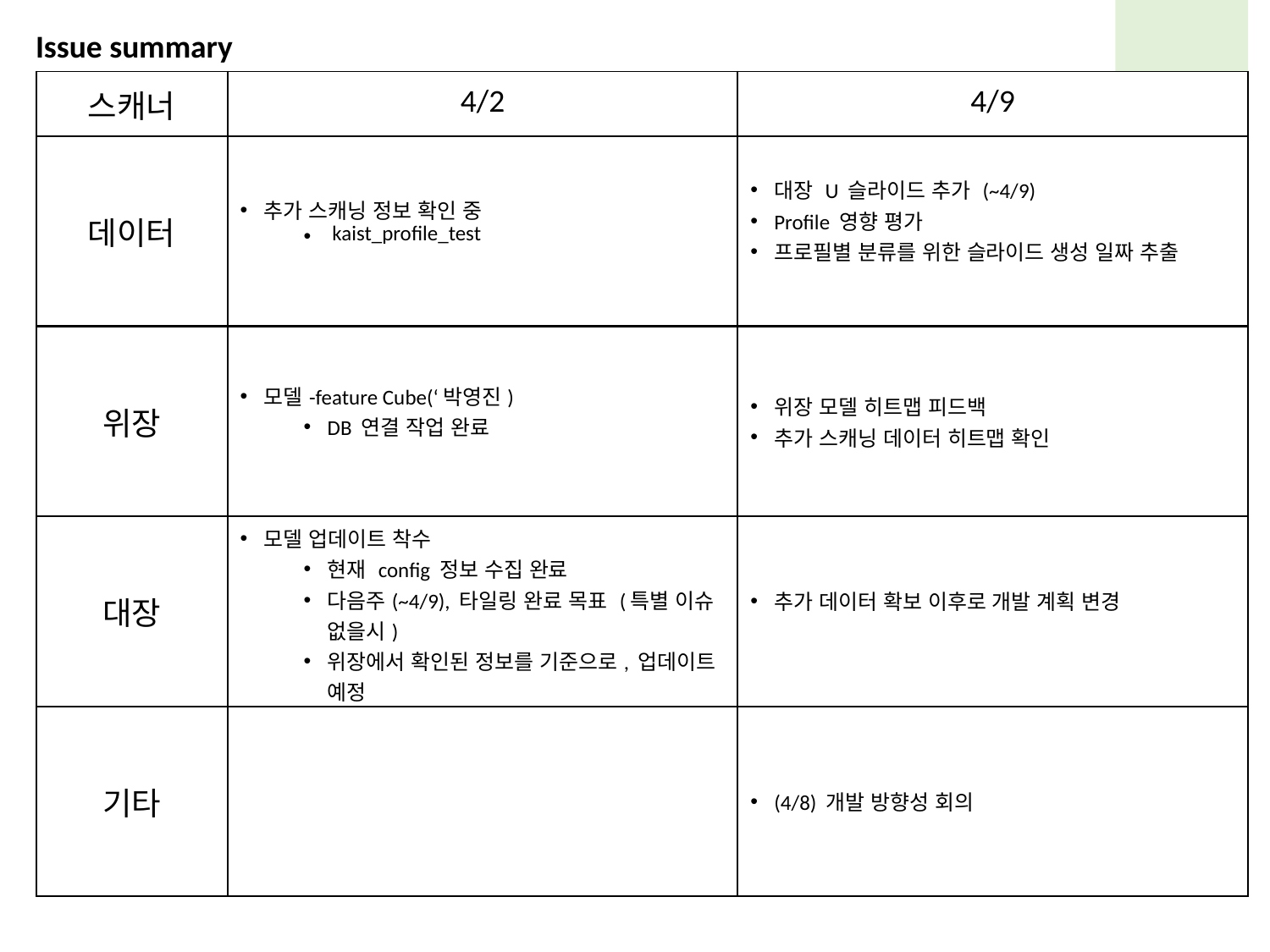

Issue summary
| 스캐너 | 4/2 | 4/9 |
| --- | --- | --- |
| 데이터 | 추가 스캐닝 정보 확인 중 kaist\_profile\_test | 대장 U 슬라이드 추가 (~4/9) Profile 영향 평가 프로필별 분류를 위한 슬라이드 생성 일짜 추출 |
|  |  |  |
| 위장 | 모델-feature Cube(‘박영진) DB 연결 작업 완료 | 위장 모델 히트맵 피드백 추가 스캐닝 데이터 히트맵 확인 |
| --- | --- | --- |
| 대장 | 모델 업데이트 착수 현재 config 정보 수집 완료 다음주(~4/9), 타일링 완료 목표 (특별 이슈 없을시) 위장에서 확인된 정보를 기준으로, 업데이트 예정 | 추가 데이터 확보 이후로 개발 계획 변경 |
| 기타 |  | (4/8) 개발 방향성 회의 |